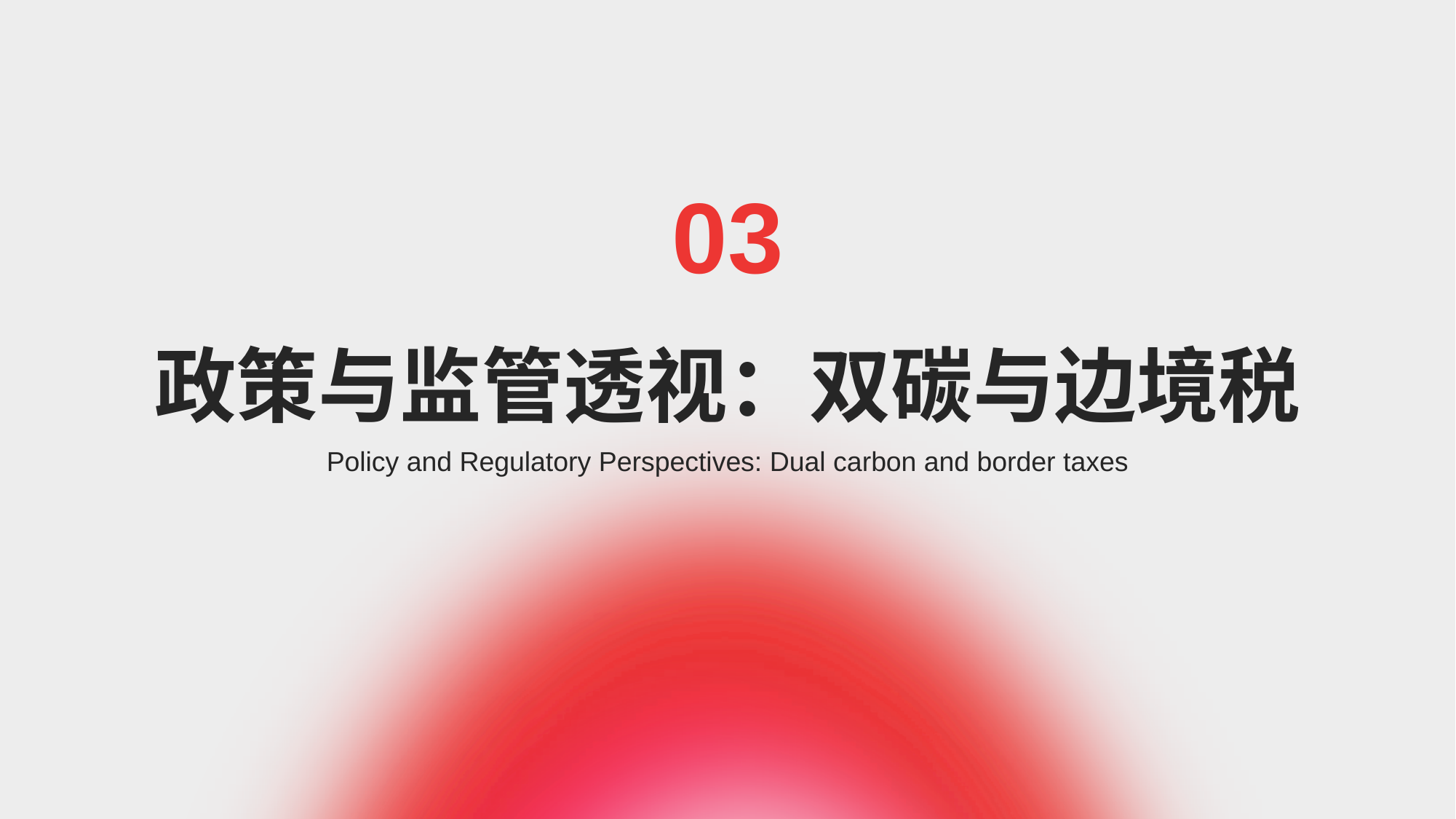

03
# 政策与监管透视：双碳与边境税
Policy and Regulatory Perspectives: Dual carbon and border taxes